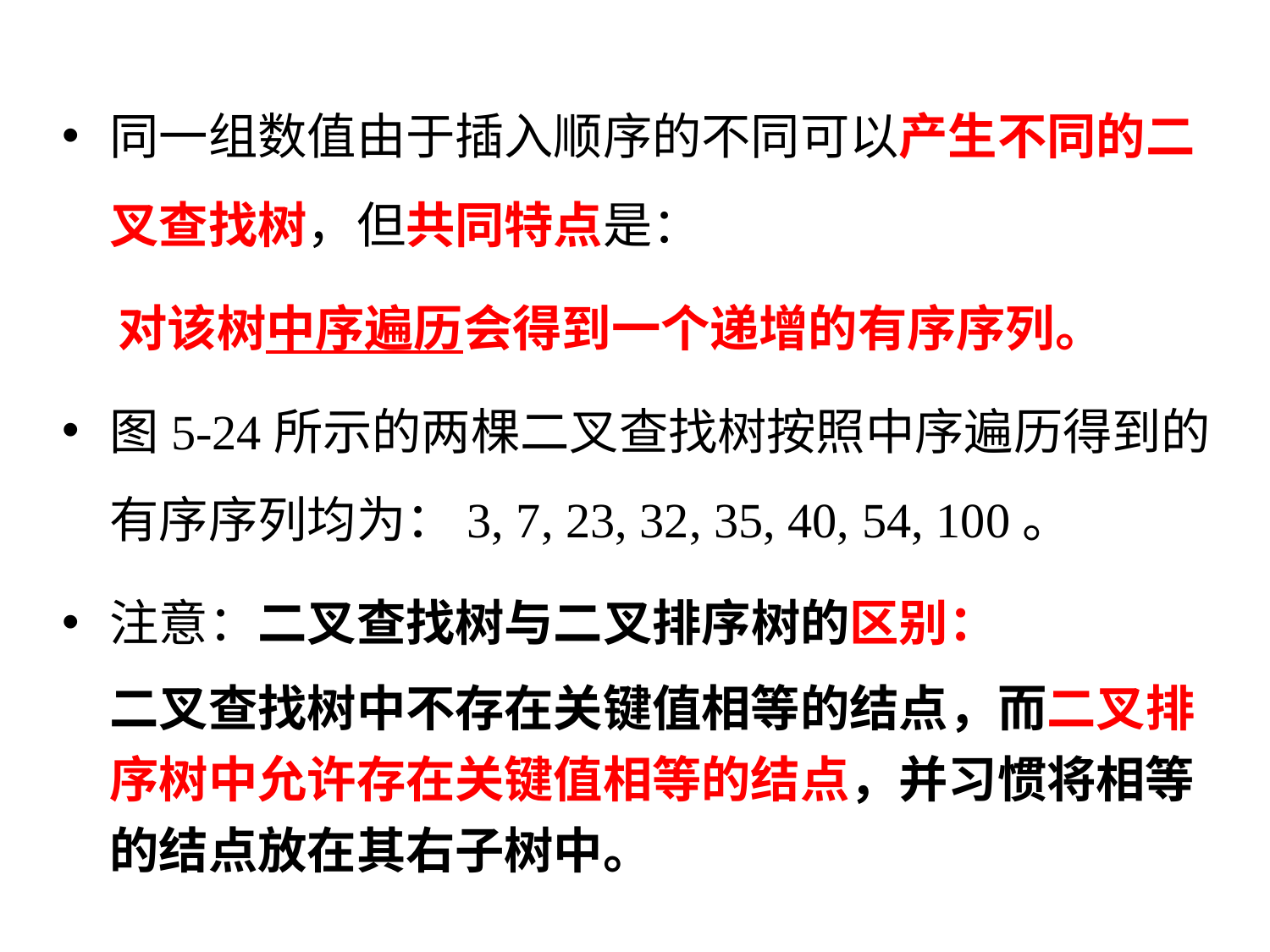

同一组数值由于插入顺序的不同可以产生不同的二叉查找树，但共同特点是：
    对该树中序遍历会得到一个递增的有序序列。
图5-24所示的两棵二叉查找树按照中序遍历得到的有序序列均为：3, 7, 23, 32, 35, 40, 54, 100。
注意：二叉查找树与二叉排序树的区别：
	二叉查找树中不存在关键值相等的结点，而二叉排序树中允许存在关键值相等的结点，并习惯将相等的结点放在其右子树中。